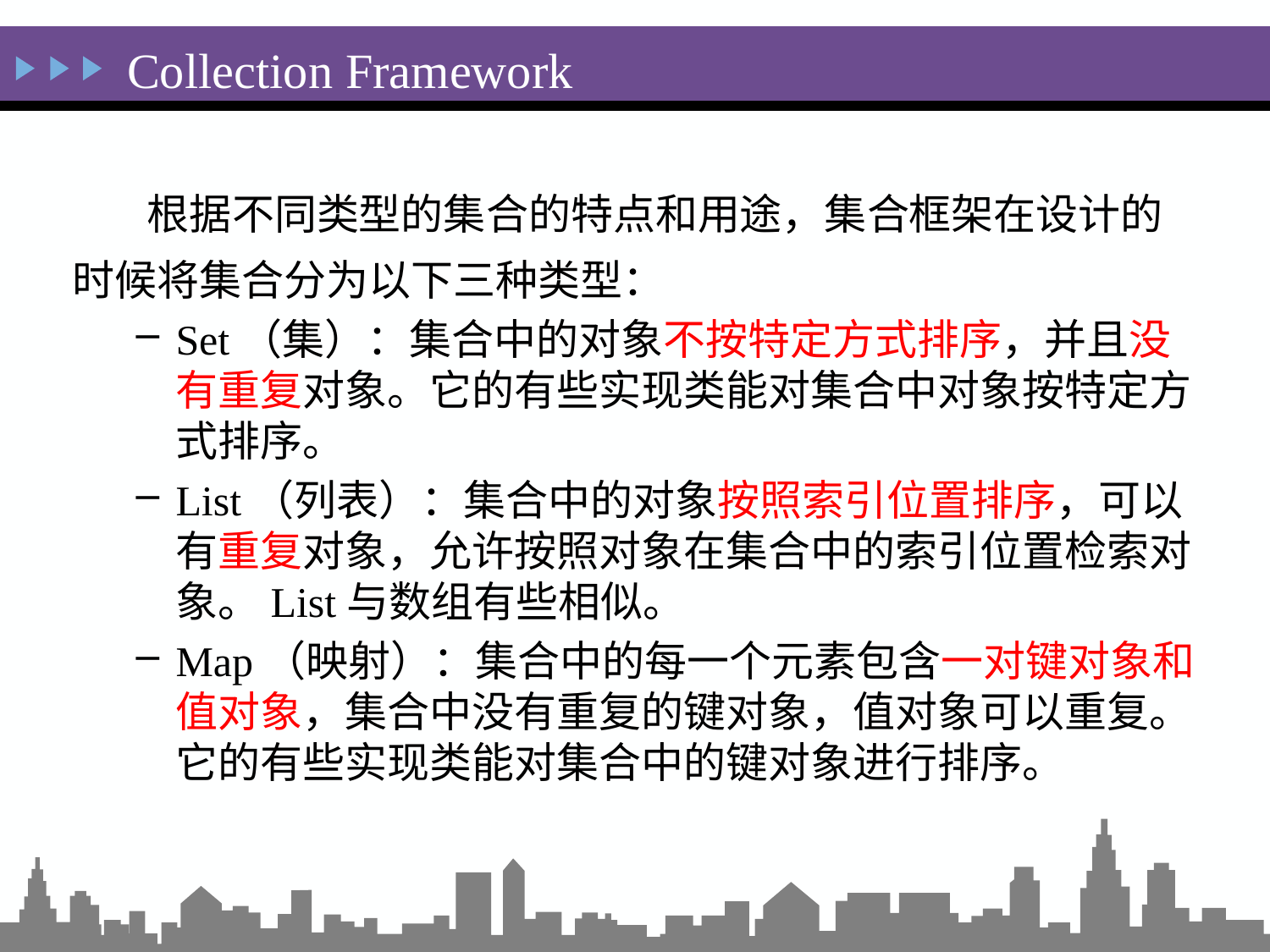

Collection Framework
根据不同类型的集合的特点和用途，集合框架在设计的时候将集合分为以下三种类型：
Set（集）：集合中的对象不按特定方式排序，并且没有重复对象。它的有些实现类能对集合中对象按特定方式排序。
List（列表）：集合中的对象按照索引位置排序，可以有重复对象，允许按照对象在集合中的索引位置检索对象。List与数组有些相似。
Map（映射）：集合中的每一个元素包含一对键对象和值对象，集合中没有重复的键对象，值对象可以重复。它的有些实现类能对集合中的键对象进行排序。